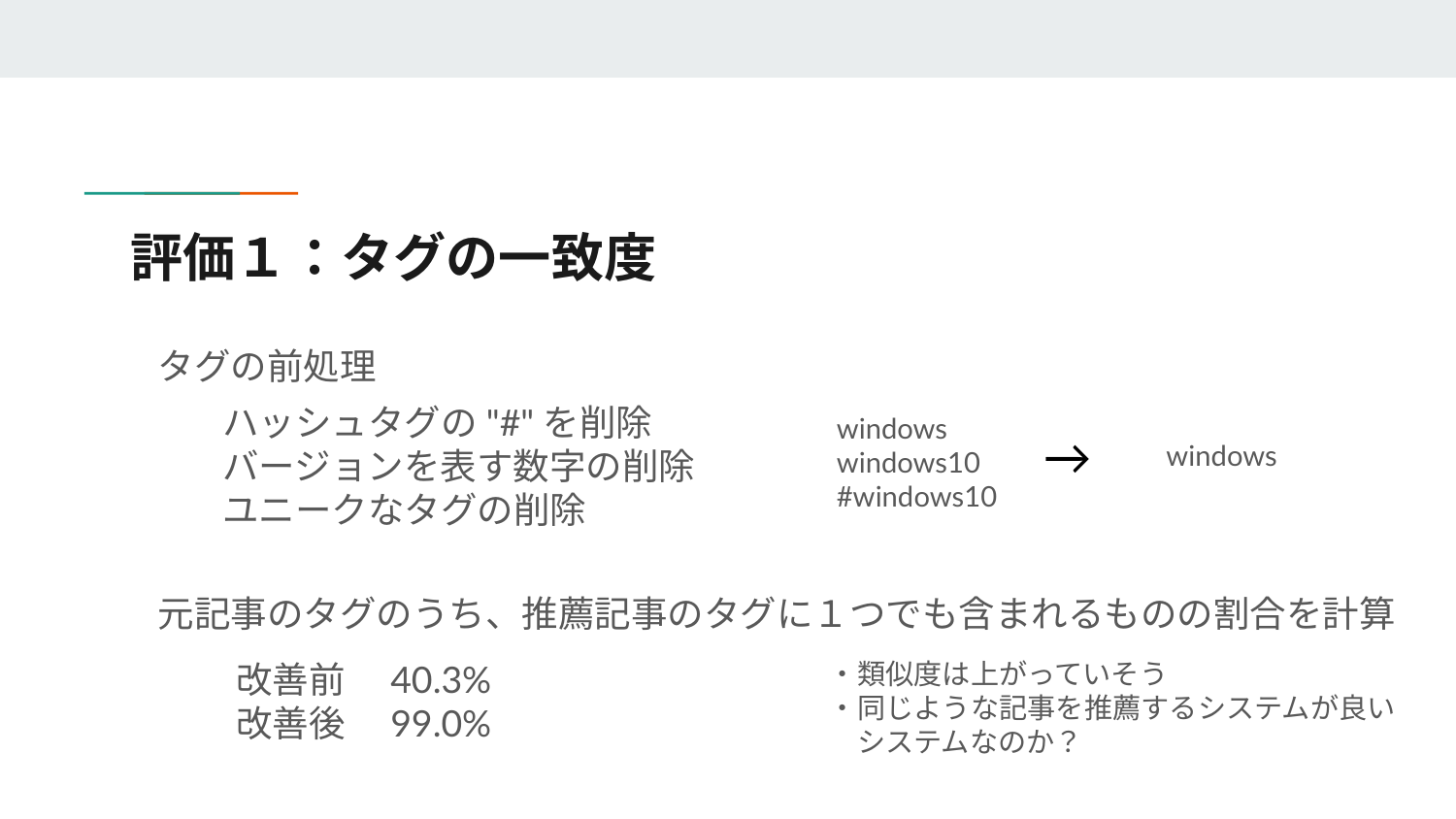

# 評価１：タグの一致度
タグの前処理

元記事のタグのうち、推薦記事のタグに１つでも含まれるものの割合を計算
ハッシュタグの"#"を削除
バージョンを表す数字の削除
ユニークなタグの削除
windows
windows10
#windows10
→
windows
改善前　40.3%
改善後　99.0%
・類似度は上がっていそう
・同じような記事を推薦するシステムが良い　システムなのか？